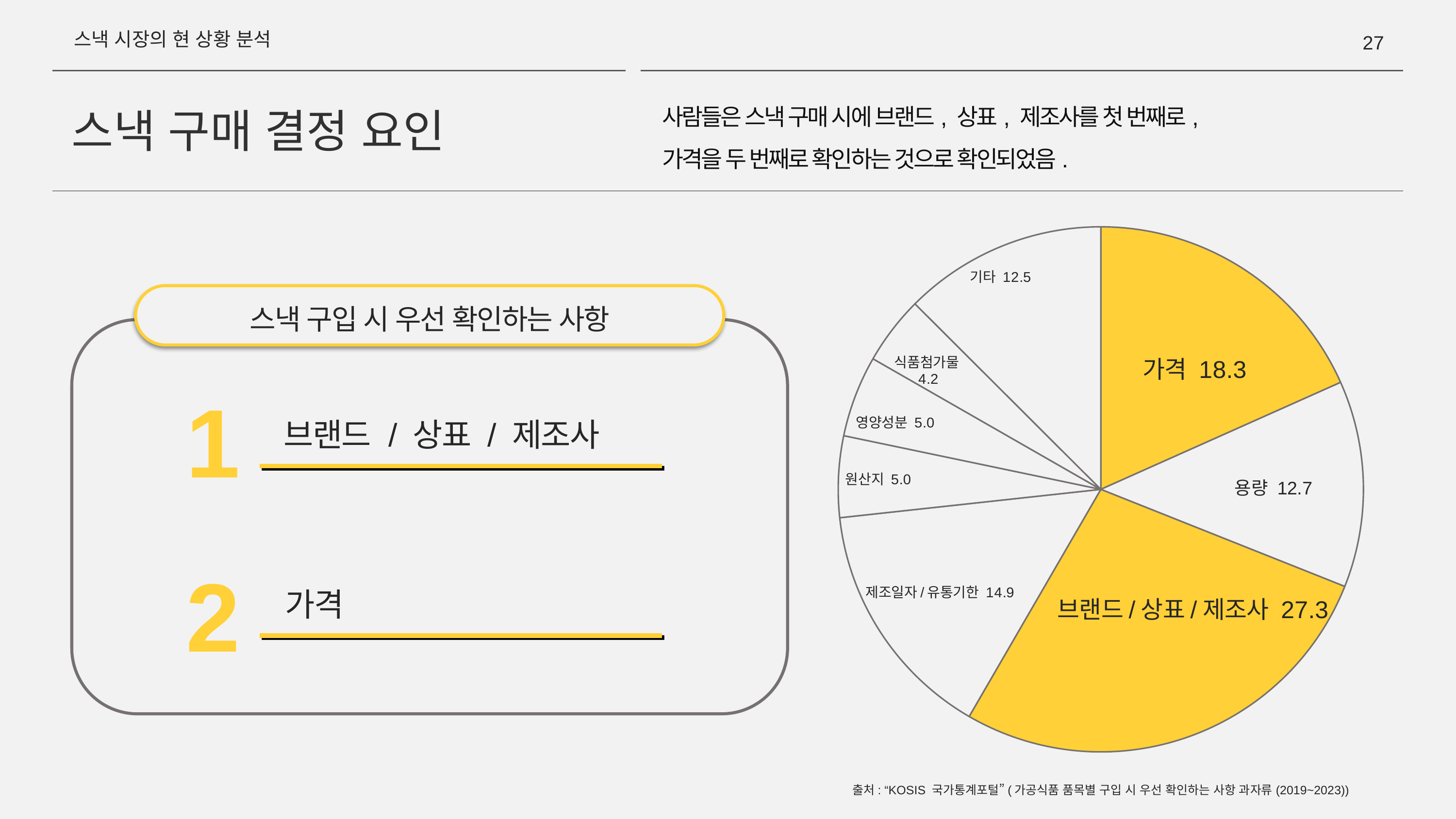

스낵 시장의 현 상황 분석
27
스낵 구매 결정 요인
사람들은 스낵 구매 시에 브랜드, 상표, 제조사를 첫 번째로,
가격을 두 번째로 확인하는 것으로 확인되었음.

### Chart

| Category | 과자류 구입 시 우선 확인하는 사항 |
|---|---|
| 가격 | 18.3 |
| 용량 | 12.7 |
| 브랜드/상표/제조사 | 27.3 |
| 제조일자/유통기한 | 14.9 |
| 원산지 | 5.0 |
| 영양성분 | 5.0 |
| 식품첨가물 | 4.2 |
| 기타 | 12.5 |
스낵 구입 시 우선 확인하는 사항

1
브랜드 / 상표 / 제조사
2
가격
출처: “KOSIS 국가통계포털”(가공식품 품목별 구입 시 우선 확인하는 사항 과자류(2019~2023))